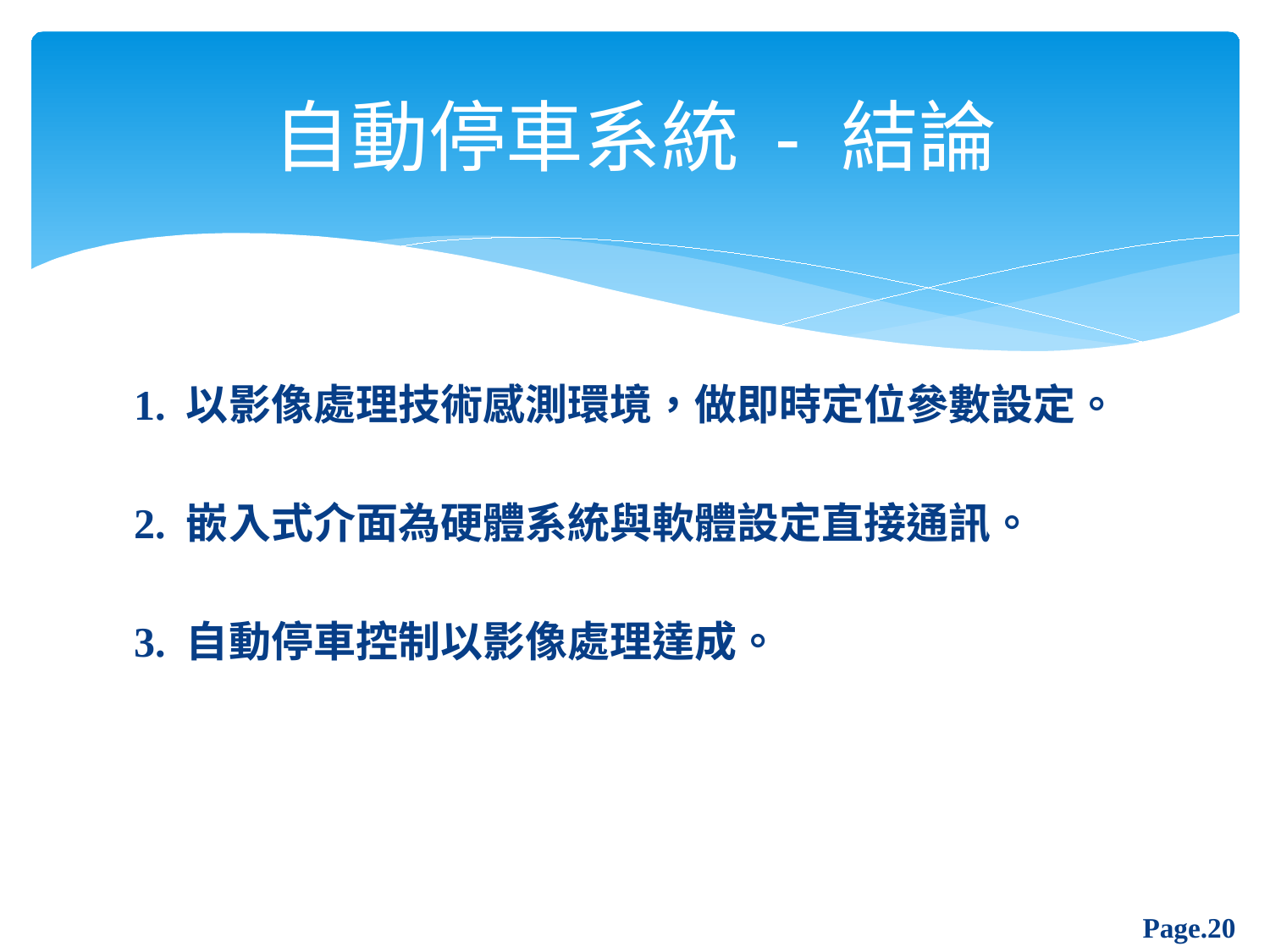

# 自動停車系統 - 結論
1. 以影像處理技術感測環境，做即時定位參數設定。

2. 嵌入式介面為硬體系統與軟體設定直接通訊。

3. 自動停車控制以影像處理達成。
Page.20